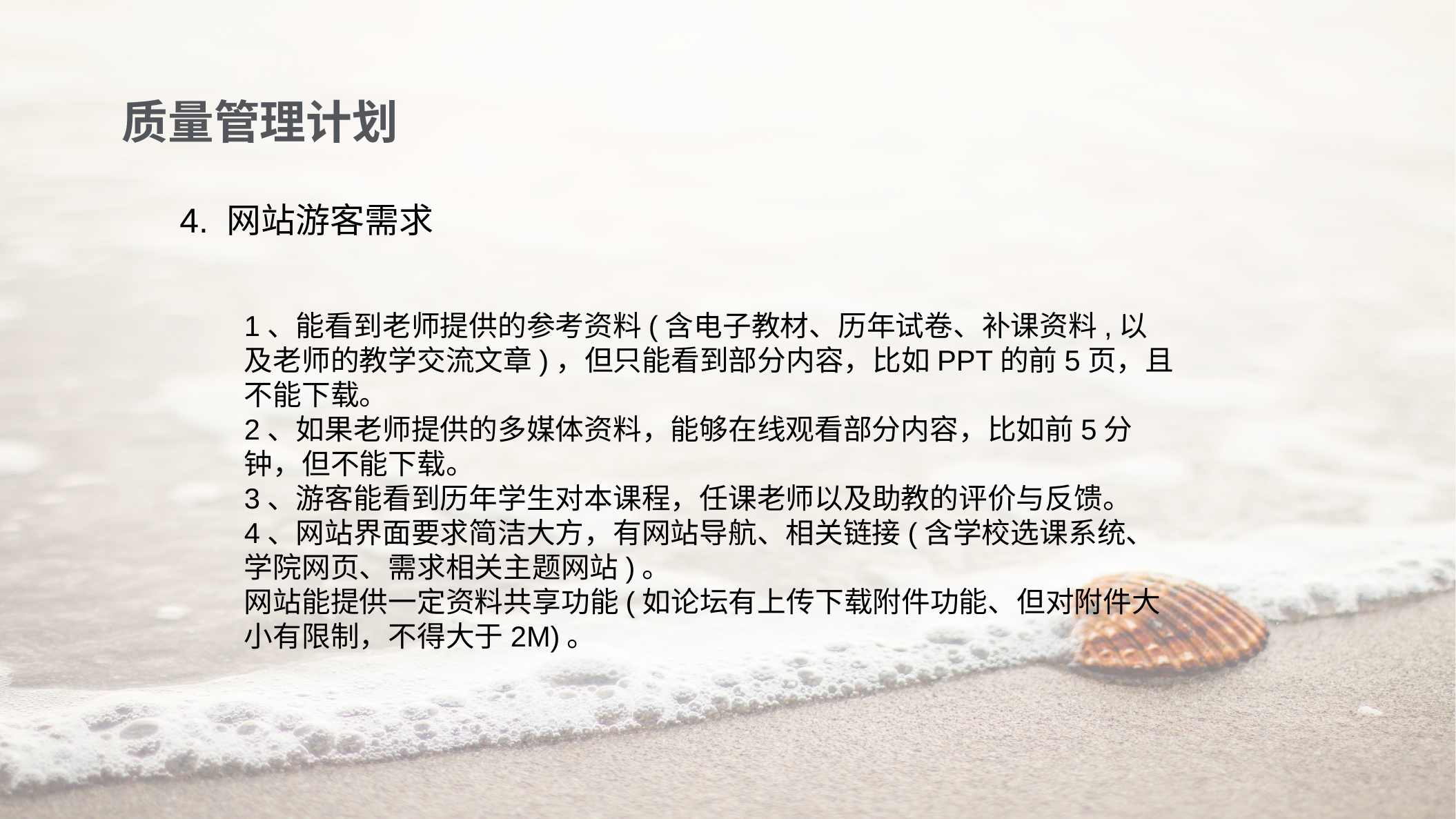

质量管理计划
4. 网站游客需求
1、能看到老师提供的参考资料(含电子教材、历年试卷、补课资料,以及老师的教学交流文章)，但只能看到部分内容，比如PPT的前5页，且不能下载。
2、如果老师提供的多媒体资料，能够在线观看部分内容，比如前5分钟，但不能下载。
3、游客能看到历年学生对本课程，任课老师以及助教的评价与反馈。
4、网站界面要求简洁大方，有网站导航、相关链接(含学校选课系统、学院网页、需求相关主题网站)。
网站能提供一定资料共享功能(如论坛有上传下载附件功能、但对附件大小有限制，不得大于2M)。